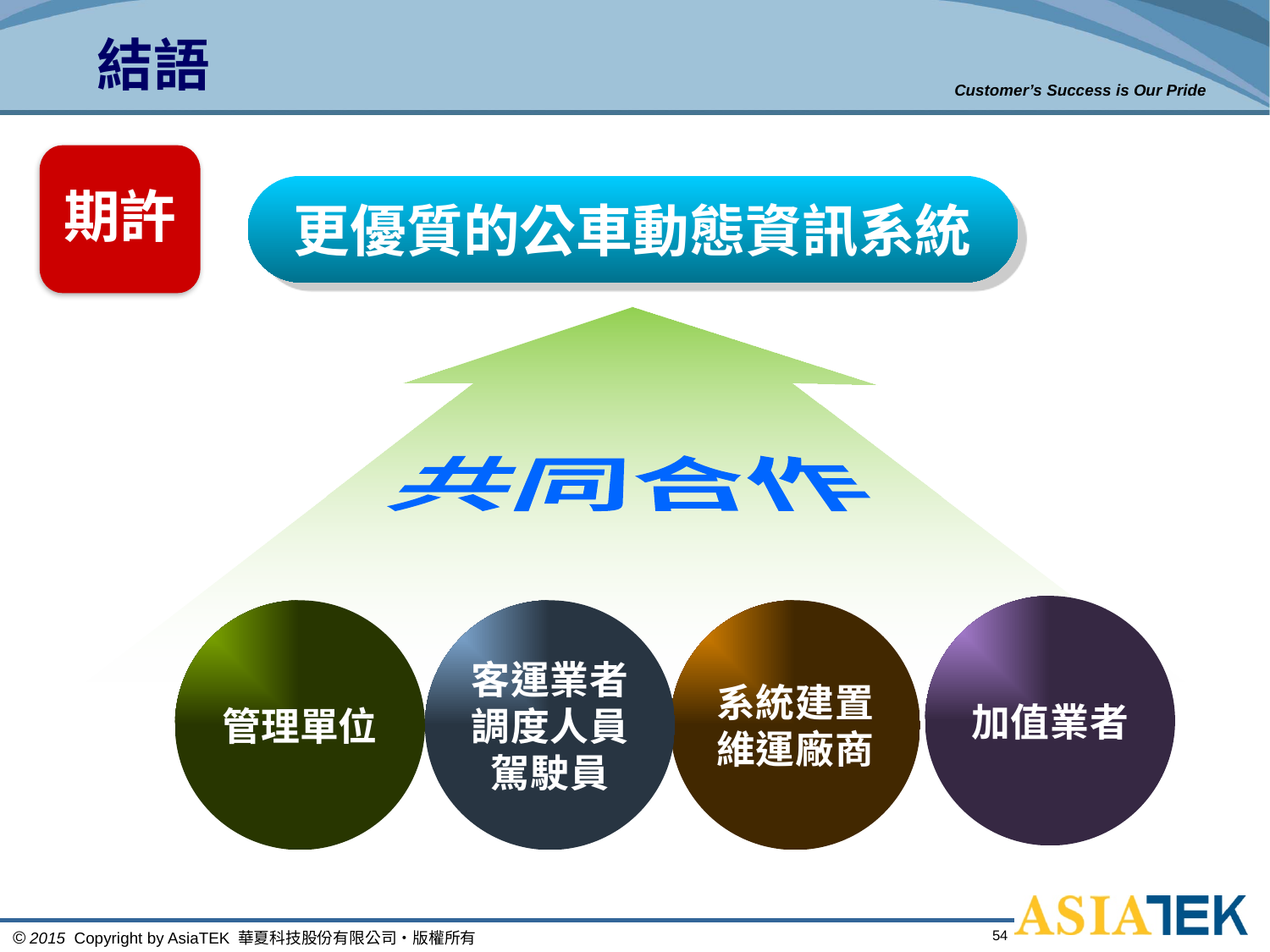

# 結語
期許
更優質的公車動態資訊系統

共同合作
加值業者
管理單位
客運業者
調度人員
駕駛員
系統建置
維運廠商
54